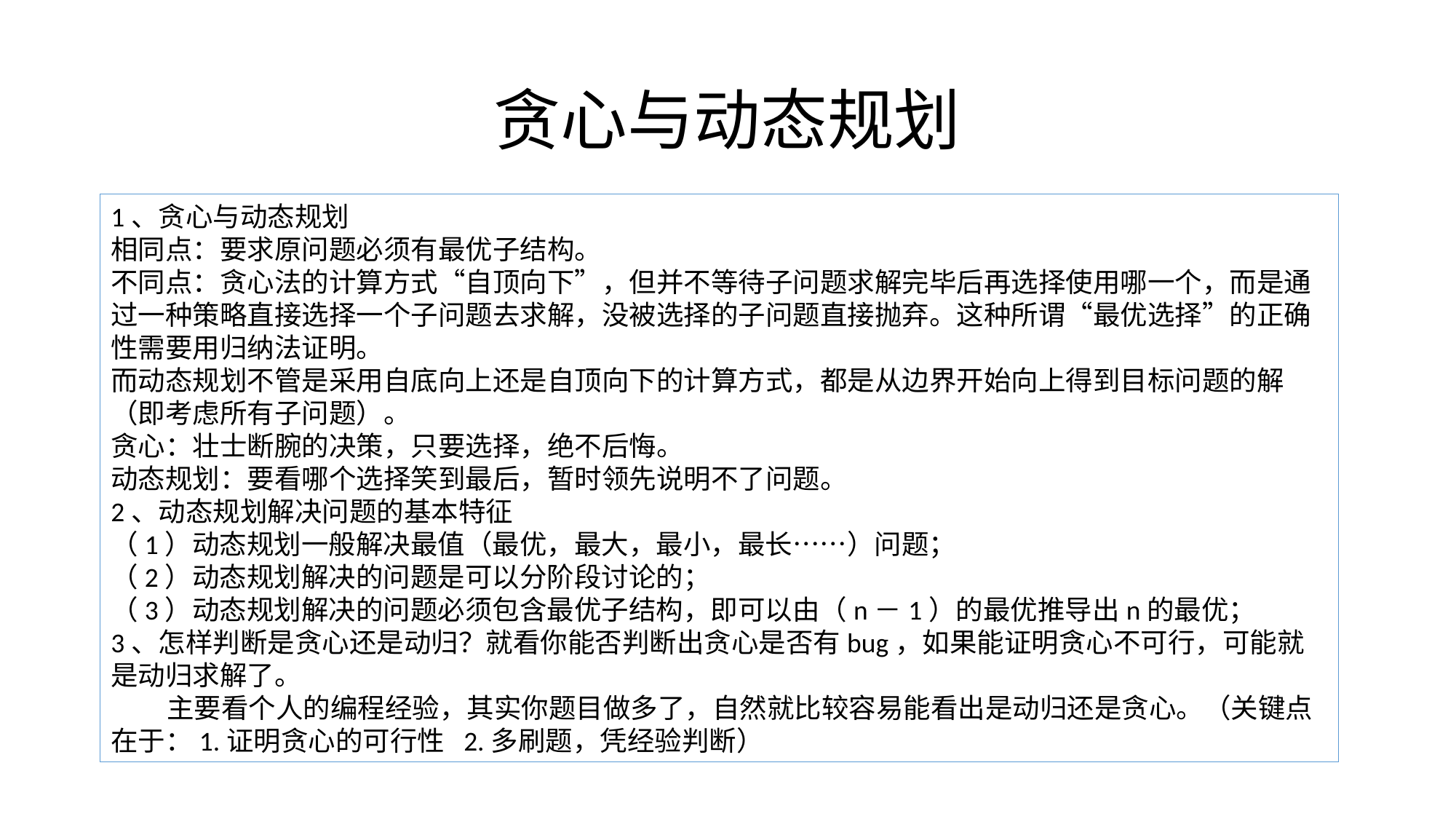

# 贪心与动态规划
1、贪心与动态规划
相同点：要求原问题必须有最优子结构。
不同点：贪心法的计算方式“自顶向下”，但并不等待子问题求解完毕后再选择使用哪一个，而是通过一种策略直接选择一个子问题去求解，没被选择的子问题直接抛弃。这种所谓“最优选择”的正确性需要用归纳法证明。
而动态规划不管是采用自底向上还是自顶向下的计算方式，都是从边界开始向上得到目标问题的解（即考虑所有子问题）。
贪心：壮士断腕的决策，只要选择，绝不后悔。
动态规划：要看哪个选择笑到最后，暂时领先说明不了问题。
2、动态规划解决问题的基本特征
（1）动态规划一般解决最值（最优，最大，最小，最长……）问题；
（2）动态规划解决的问题是可以分阶段讨论的；
（3）动态规划解决的问题必须包含最优子结构，即可以由（n－1）的最优推导出n的最优；
3、怎样判断是贪心还是动归？就看你能否判断出贪心是否有bug，如果能证明贪心不可行，可能就是动归求解了。
        主要看个人的编程经验，其实你题目做多了，自然就比较容易能看出是动归还是贪心。（关键点在于：1.证明贪心的可行性  2.多刷题，凭经验判断）